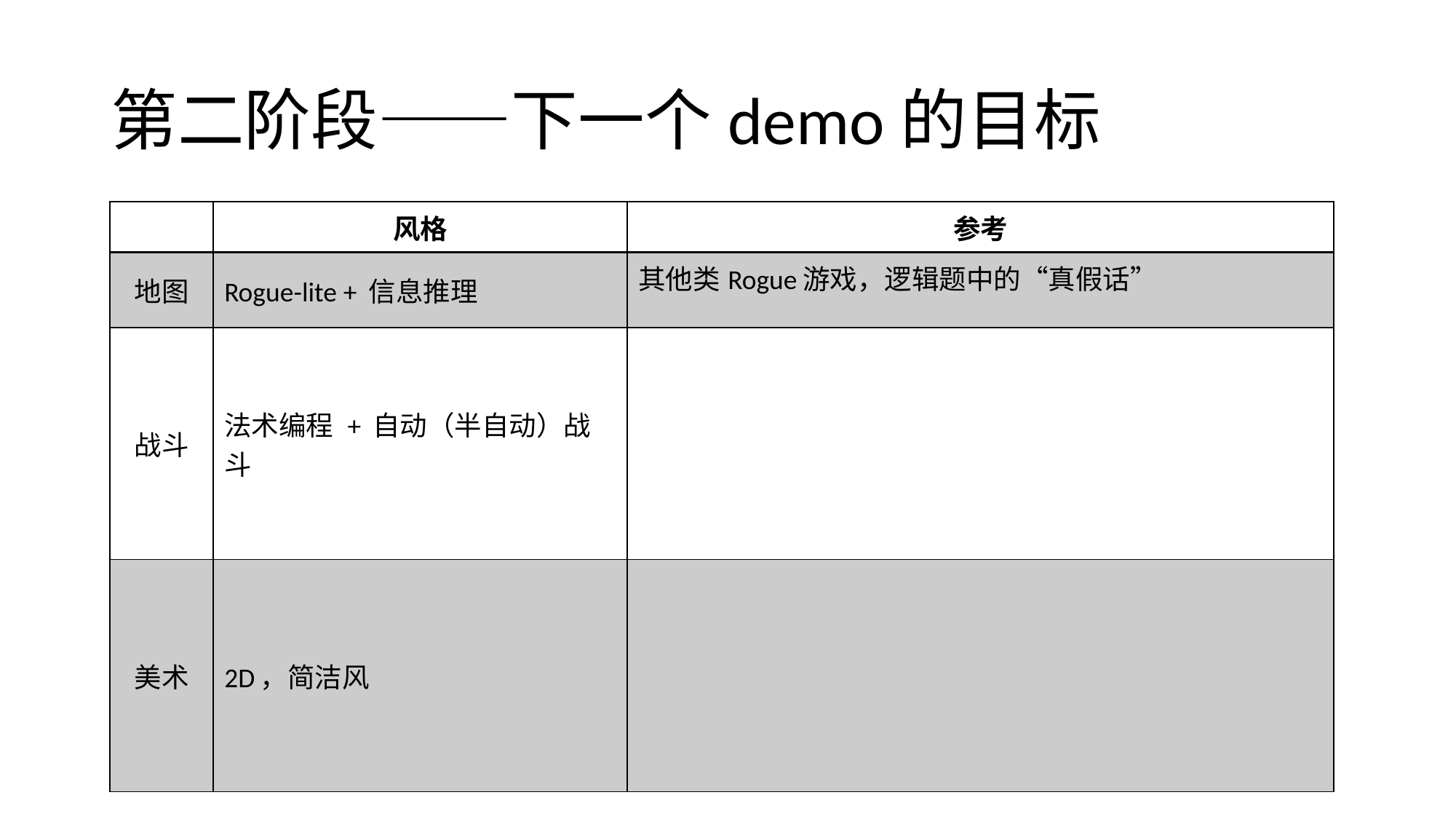

# 第二阶段——下一个demo的目标
|  | 风格 | 参考 |
| --- | --- | --- |
| 地图 | Rogue-lite + 信息推理 | 其他类Rogue游戏，逻辑题中的“真假话” |
| 战斗 | 法术编程 + 自动（半自动）战斗 |  |
| 美术 | 2D，简洁风 |  |